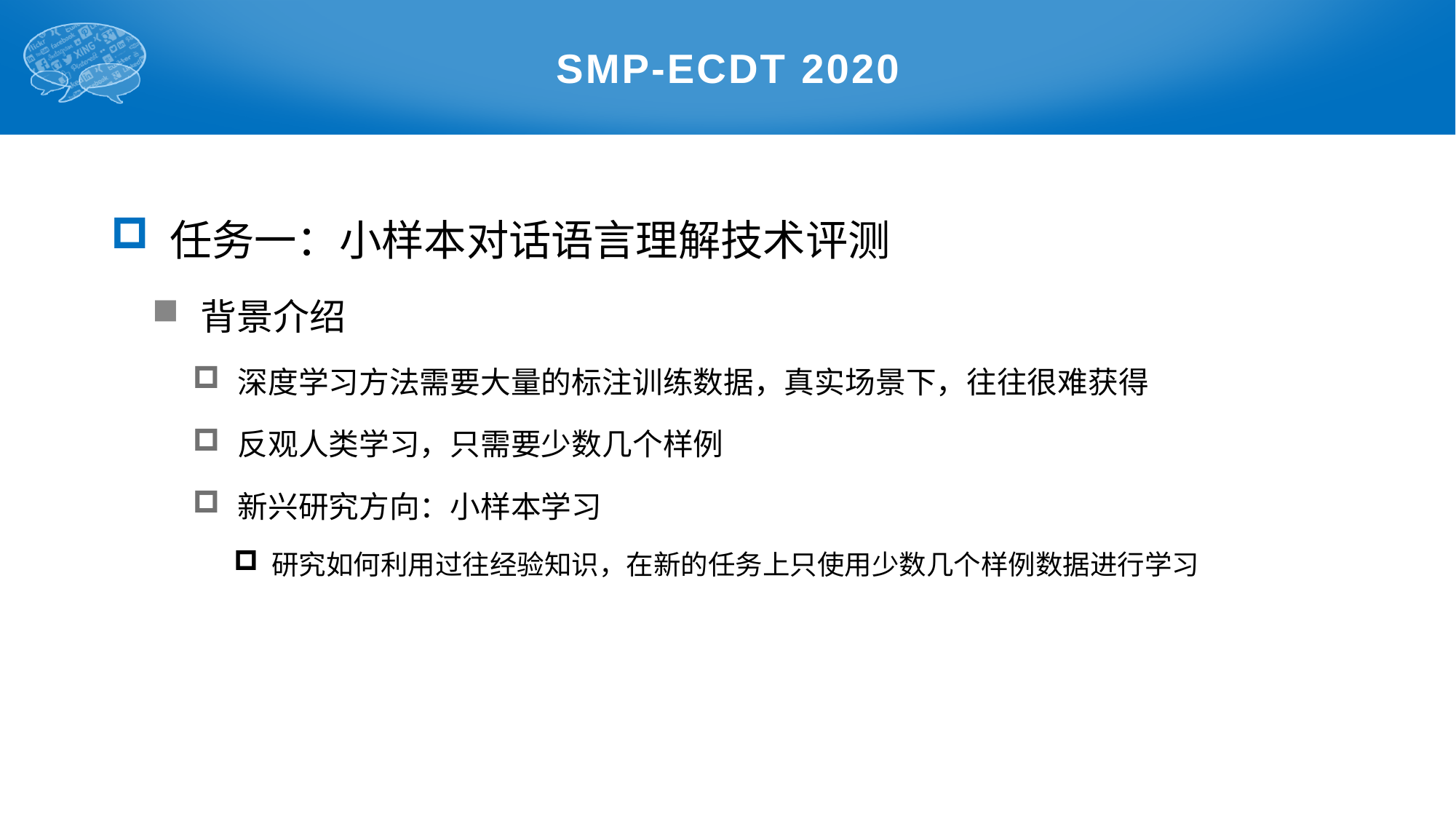

# SMP-ECDT 2020
 任务一：小样本对话语言理解技术评测
 背景介绍
 深度学习方法需要大量的标注训练数据，真实场景下，往往很难获得
 反观人类学习，只需要少数几个样例
 新兴研究方向：小样本学习
 研究如何利用过往经验知识，在新的任务上只使用少数几个样例数据进行学习